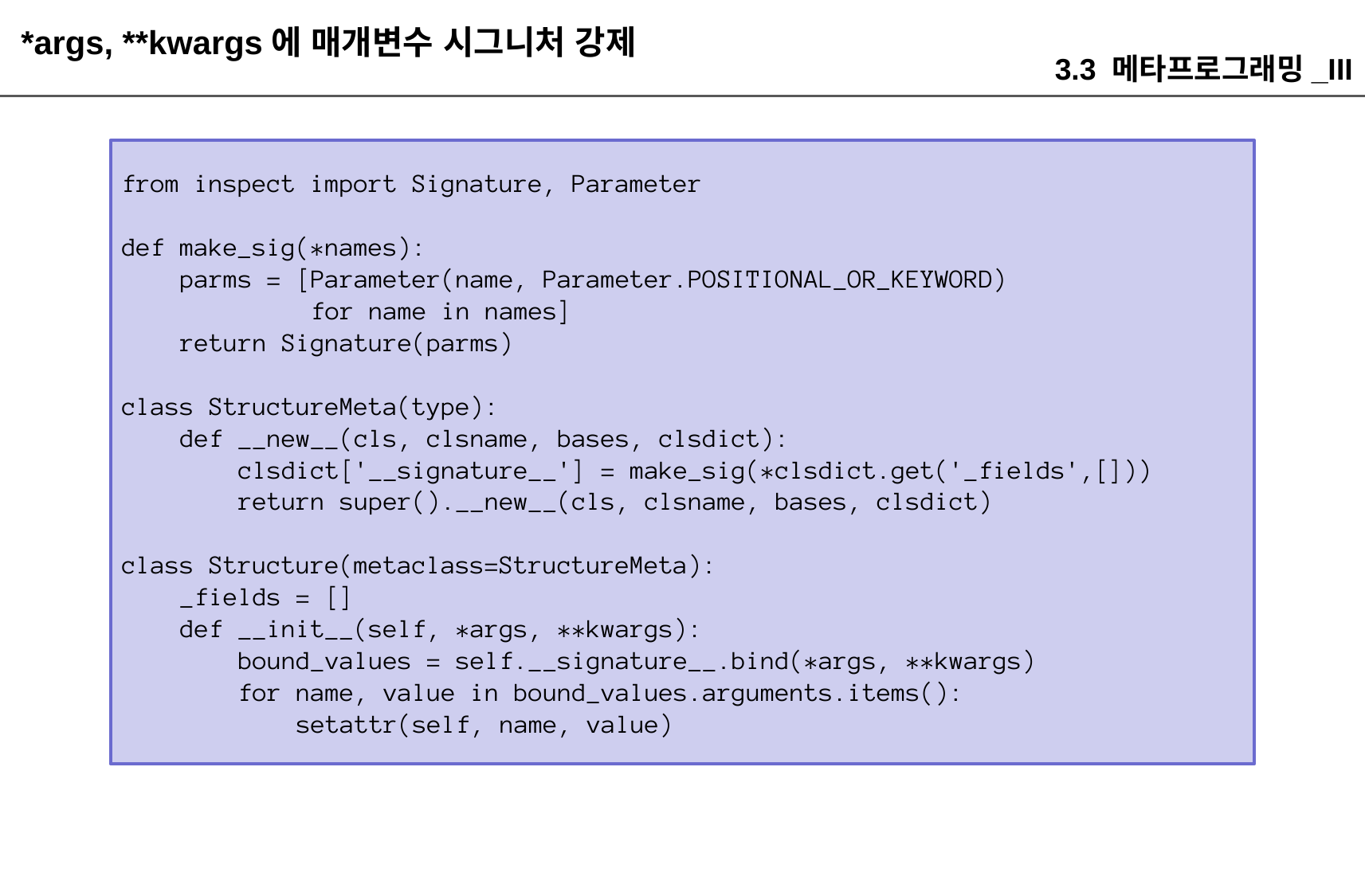

*args, **kwargs에 매개변수 시그니처 강제
3.3 메타프로그래밍_III
from inspect import Signature, Parameter

def make_sig(*names):
    parms = [Parameter(name, Parameter.POSITIONAL_OR_KEYWORD)
             for name in names]
    return Signature(parms)

class StructureMeta(type):
    def __new__(cls, clsname, bases, clsdict):
        clsdict['__signature__'] = make_sig(*clsdict.get('_fields',[]))
        return super().__new__(cls, clsname, bases, clsdict)

class Structure(metaclass=StructureMeta):
    _fields = []
    def __init__(self, *args, **kwargs):
        bound_values = self.__signature__.bind(*args, **kwargs)
        for name, value in bound_values.arguments.items():
            setattr(self, name, value)